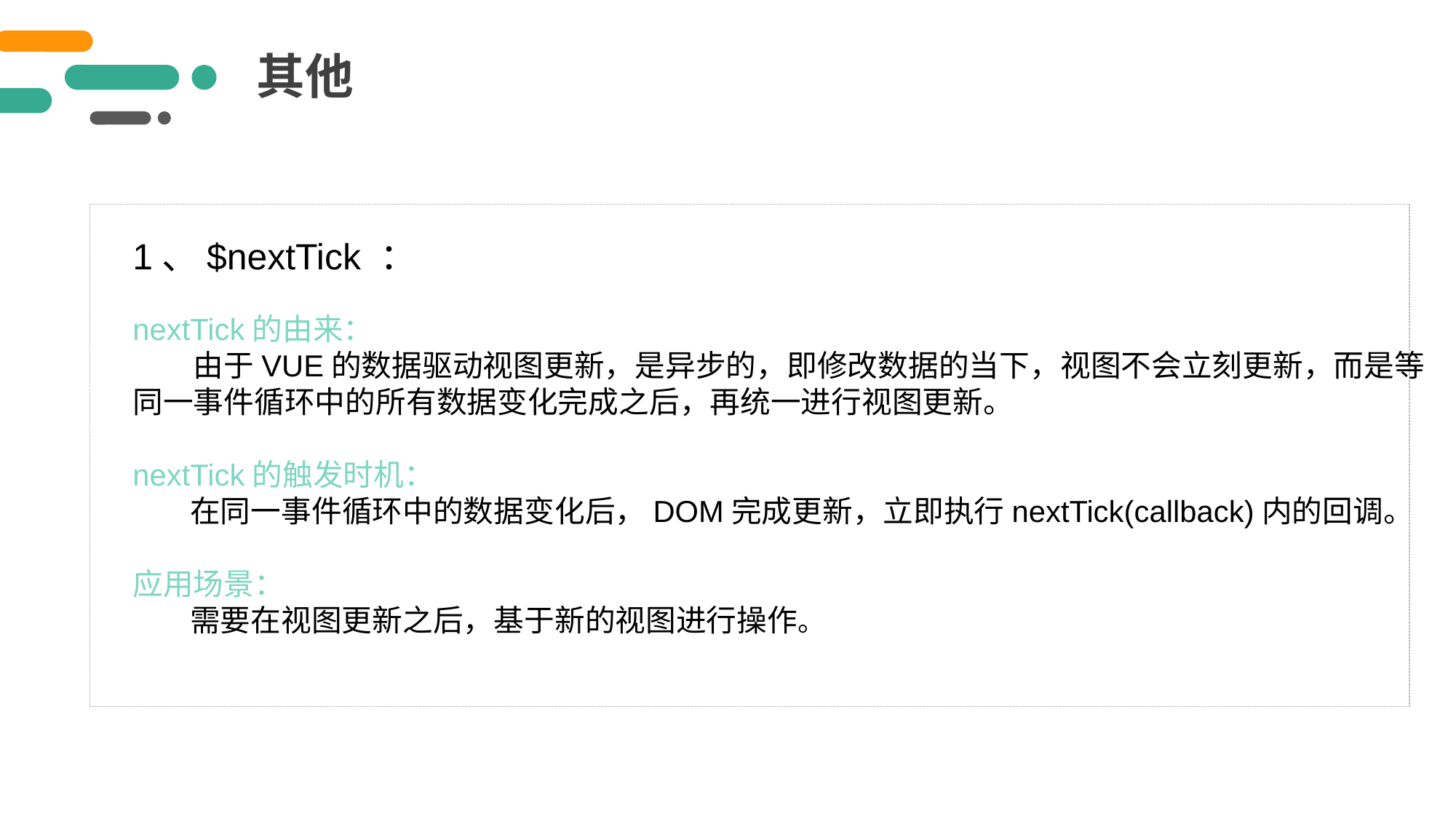

其他

1、$nextTick ：

nextTick的由来：
　　由于VUE的数据驱动视图更新，是异步的，即修改数据的当下，视图不会立刻更新，而是等
同一事件循环中的所有数据变化完成之后，再统一进行视图更新。

nextTick的触发时机：
　    在同一事件循环中的数据变化后，DOM完成更新，立即执行nextTick(callback)内的回调。

应用场景：
　    需要在视图更新之后，基于新的视图进行操作。